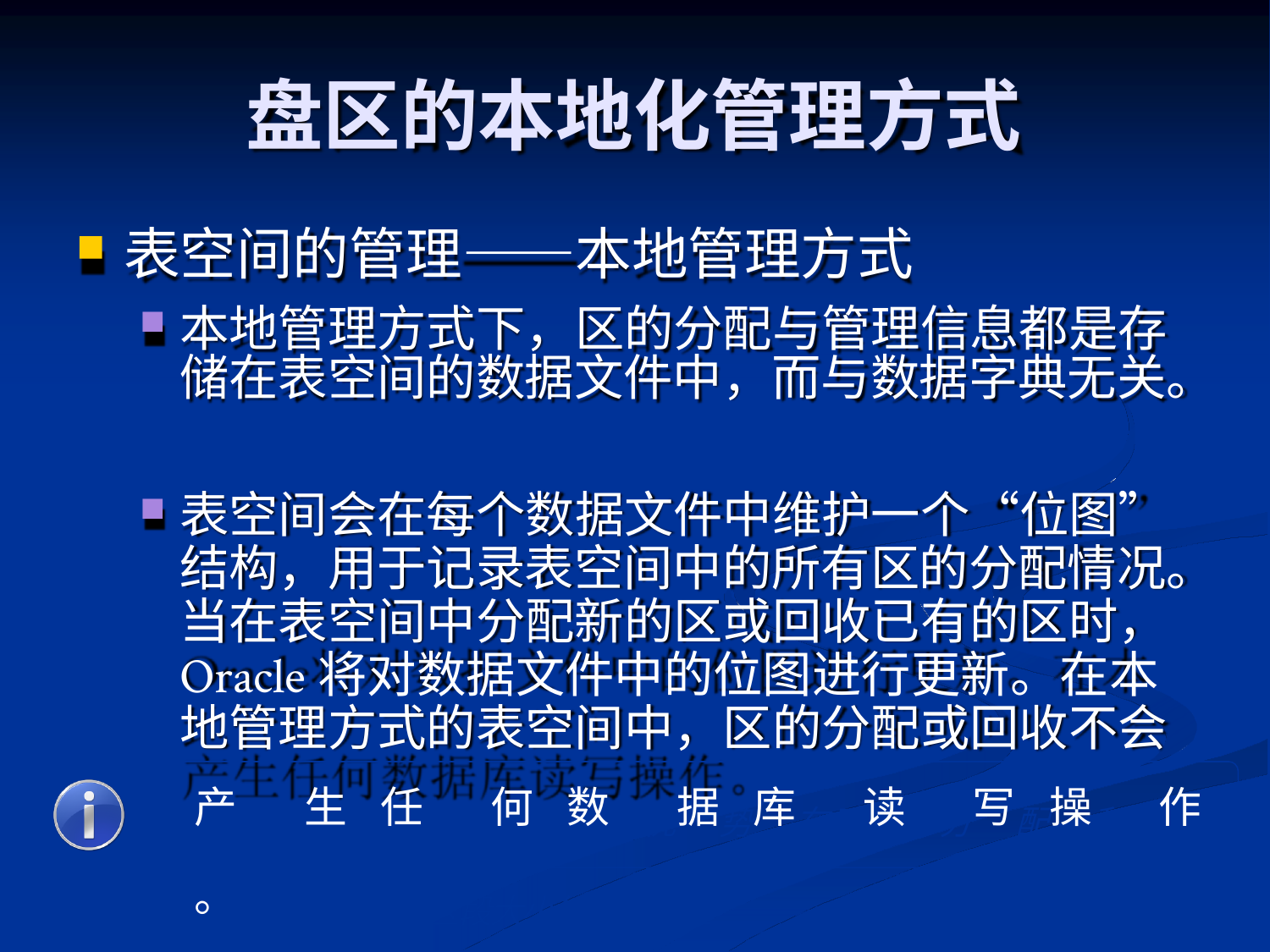

# 盘区的本地化管理方式

表空间的管理——本地管理方式
本地管理方式下，区的分配与管理信息都是存 储在表空间的数据文件中，而与数据字典无关。

表空间会在每个数据文件中维护一个“位图”  结构，用于记录表空间中的所有区的分配情况。 当在表空间中分配新的区或回收已有的区时，  Oracle将对数据文件中的位图进行更新。在本 地管理方式的表空间中，区的分配或回收不会
本产地管生理任表空何间数的优据势库在于读：分写配操和释作放。空间快；保证区段大小统一；防止